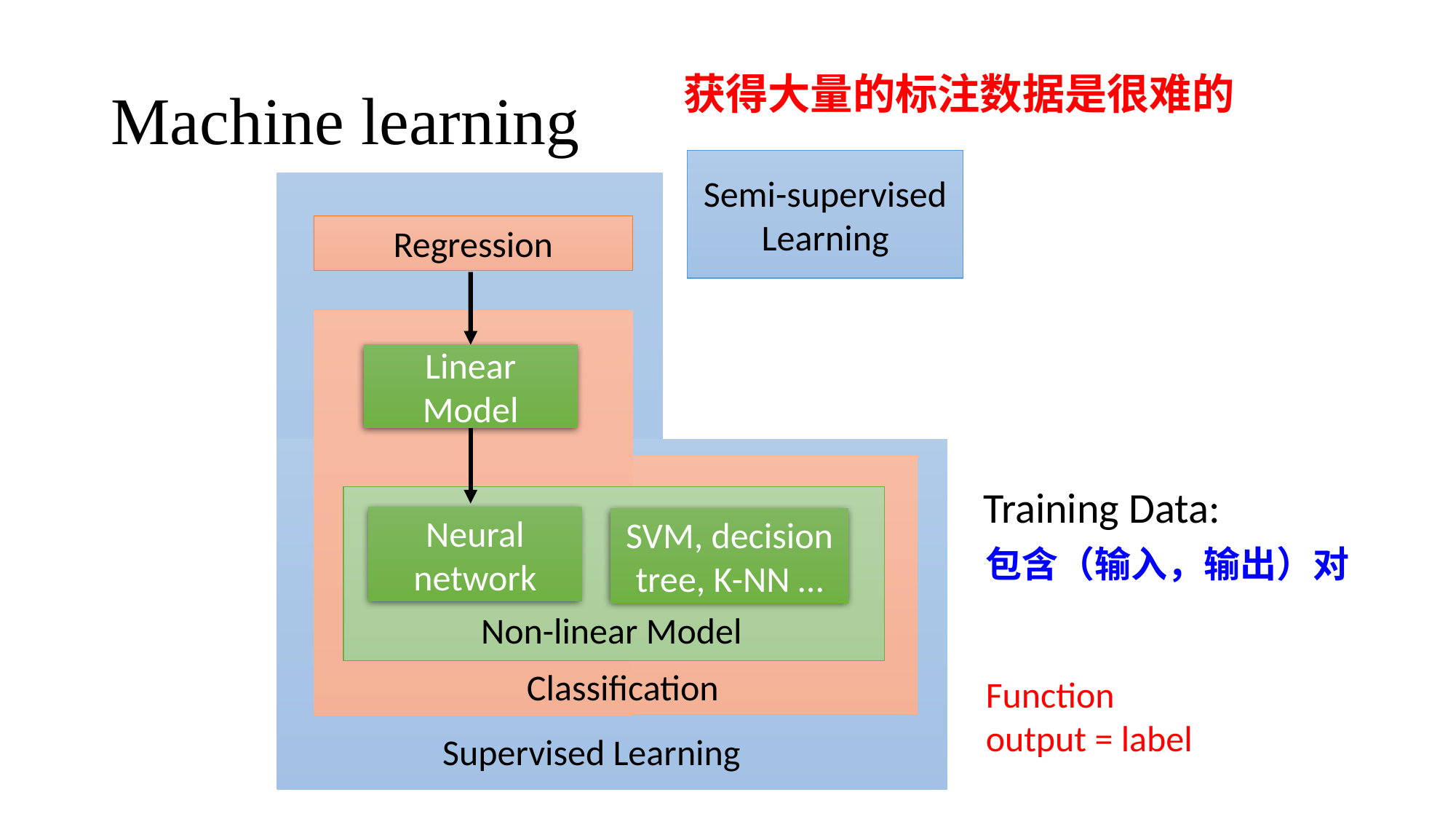

# Machine learning
获得大量的标注数据是很难的
Semi-supervised Learning

Regression

Linear Model

Training Data:

Neural network
SVM, decision tree, K-NN …
包含（输入，输出）对
Non-linear Model
Classification
Function output = label
Supervised Learning